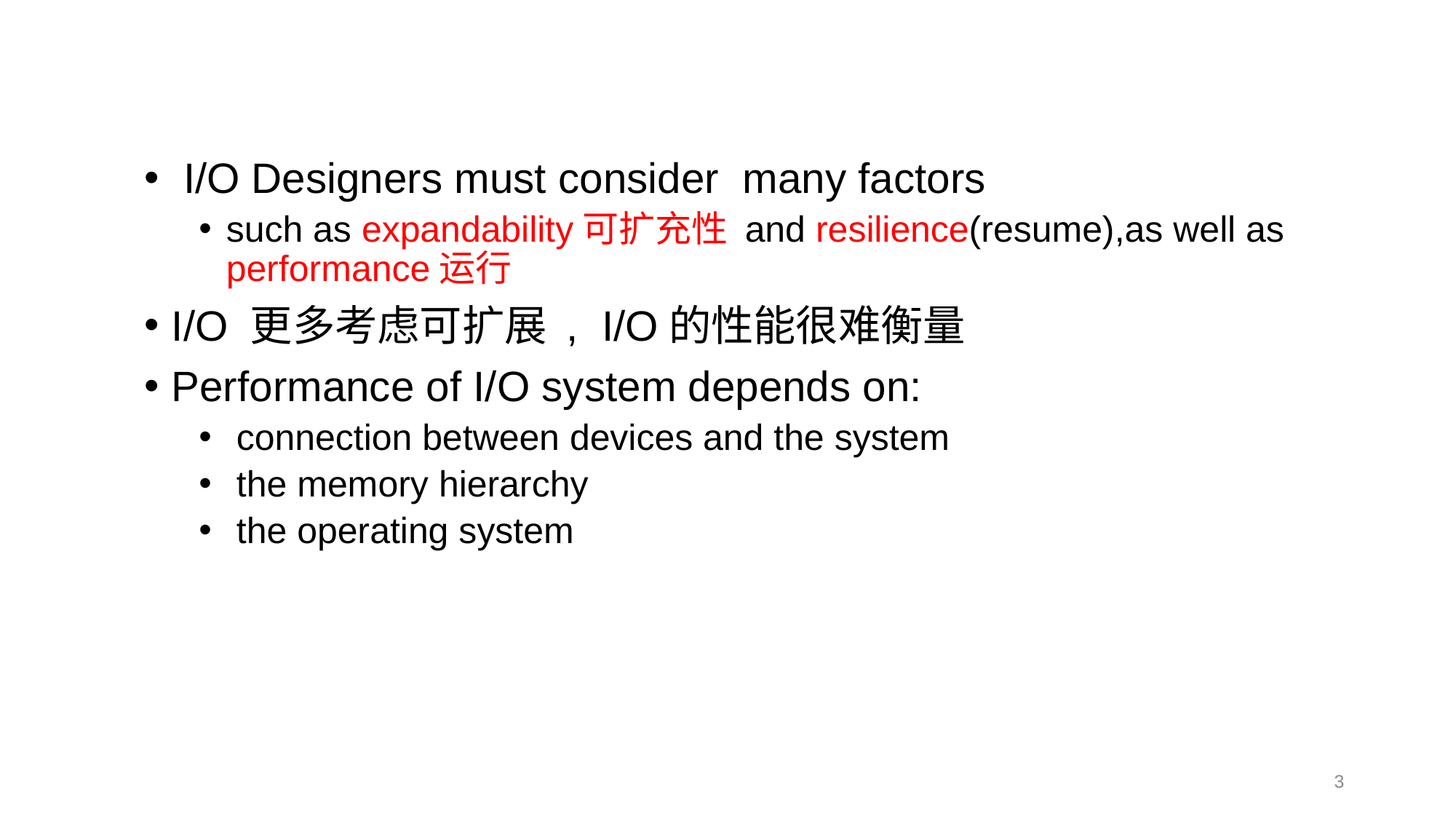

I/O Designers must consider  many factors
such as expandability可扩充性 and resilience(resume),as well as performance运行
I/O 更多考虑可扩展 ,  I/O的性能很难衡量
Performance of I/O system depends on:
 connection between devices and the system
 the memory hierarchy
 the operating system
3